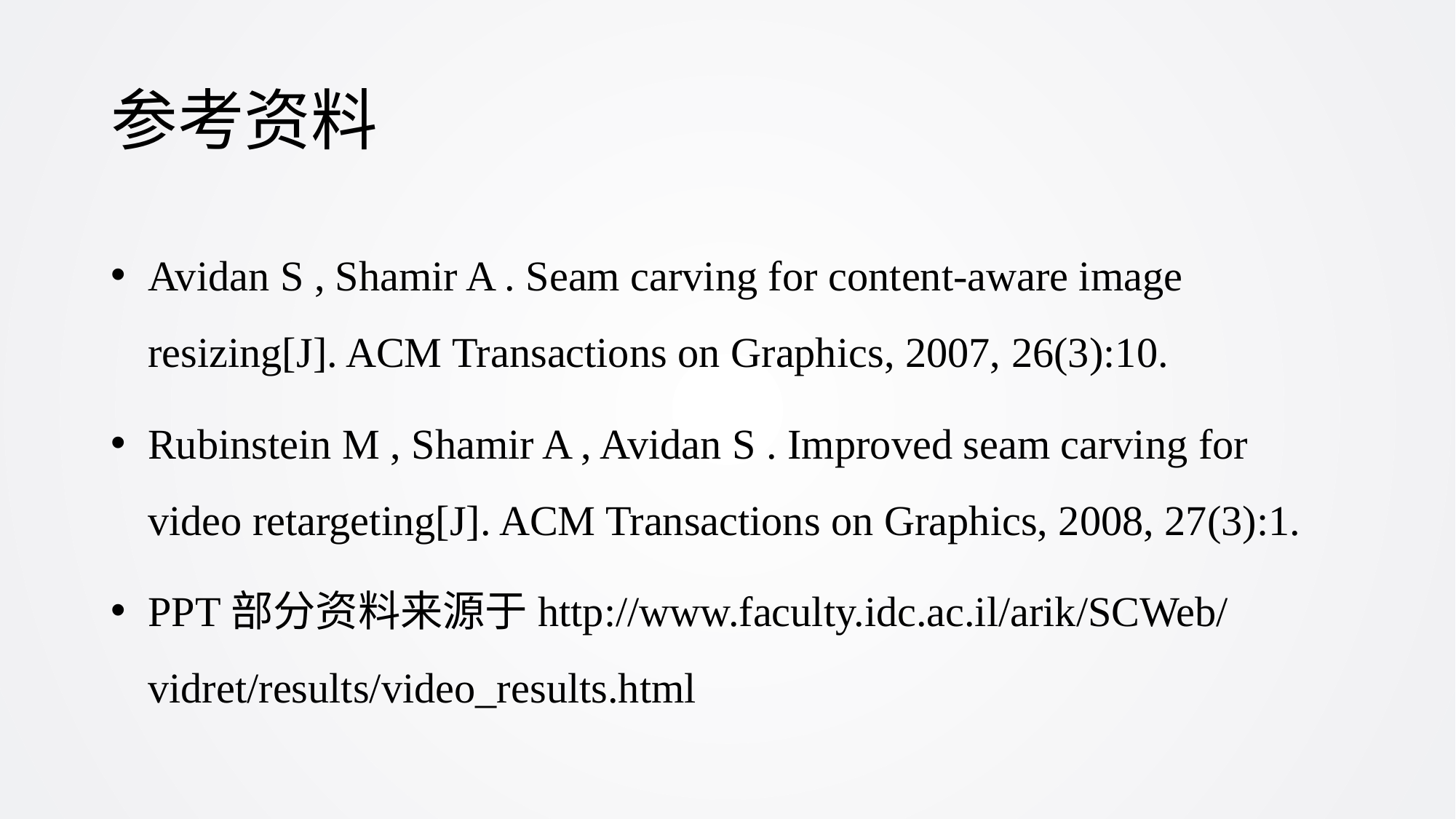

# 参考资料
Avidan S , Shamir A . Seam carving for content-aware image resizing[J]. ACM Transactions on Graphics, 2007, 26(3):10.
Rubinstein M , Shamir A , Avidan S . Improved seam carving for video retargeting[J]. ACM Transactions on Graphics, 2008, 27(3):1.
PPT部分资料来源于http://www.faculty.idc.ac.il/arik/SCWeb/vidret/results/video_results.html